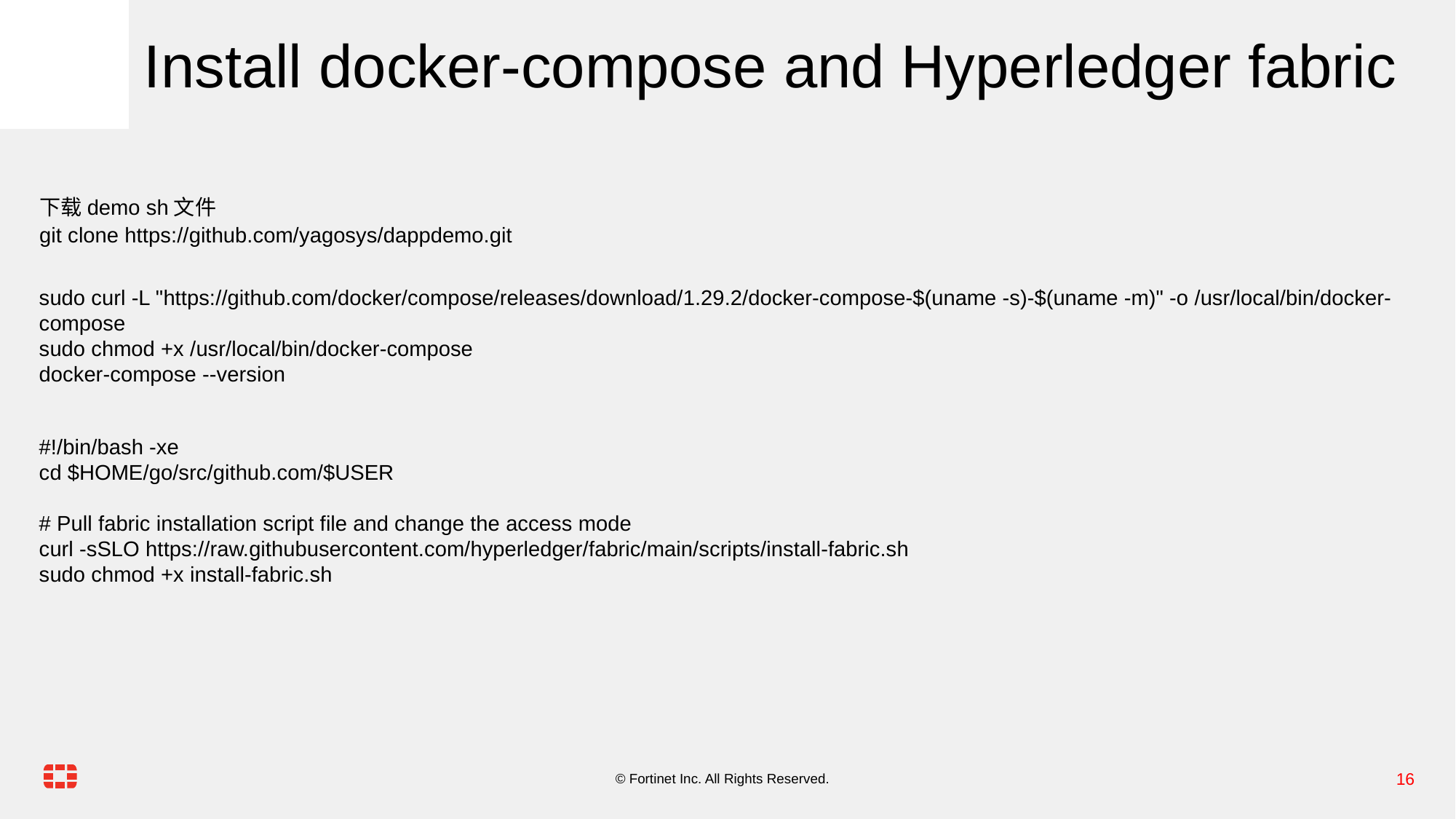

Install docker-compose and Hyperledger fabric
下载demo sh文件
git clone https://github.com/yagosys/dappdemo.git
sudo curl -L "https://github.com/docker/compose/releases/download/1.29.2/docker-compose-$(uname -s)-$(uname -m)" -o /usr/local/bin/docker-compose
sudo chmod +x /usr/local/bin/docker-compose
docker-compose --version
#!/bin/bash -xe
cd $HOME/go/src/github.com/$USER

# Pull fabric installation script file and change the access mode
curl -sSLO https://raw.githubusercontent.com/hyperledger/fabric/main/scripts/install-fabric.sh
sudo chmod +x install-fabric.sh